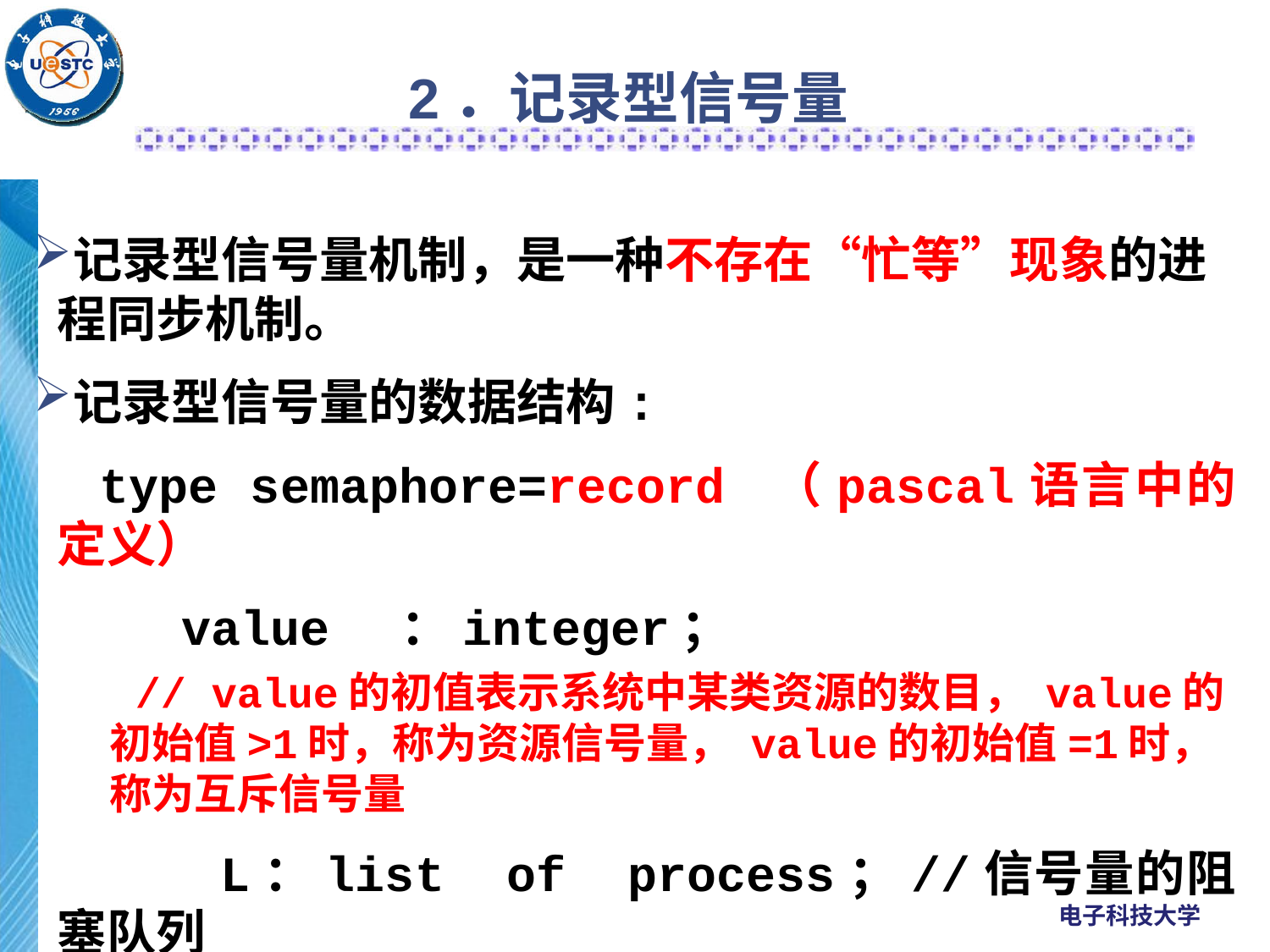

# 2．记录型信号量
记录型信号量机制，是一种不存在“忙等”现象的进程同步机制。
记录型信号量的数据结构:
  type semaphore=record （pascal语言中的定义）
     value  ：integer；
 // value的初值表示系统中某类资源的数目， value的初始值>1时，称为资源信号量， value的初始值=1时，称为互斥信号量
      L：list  of  process；//信号量的阻塞队列
 end